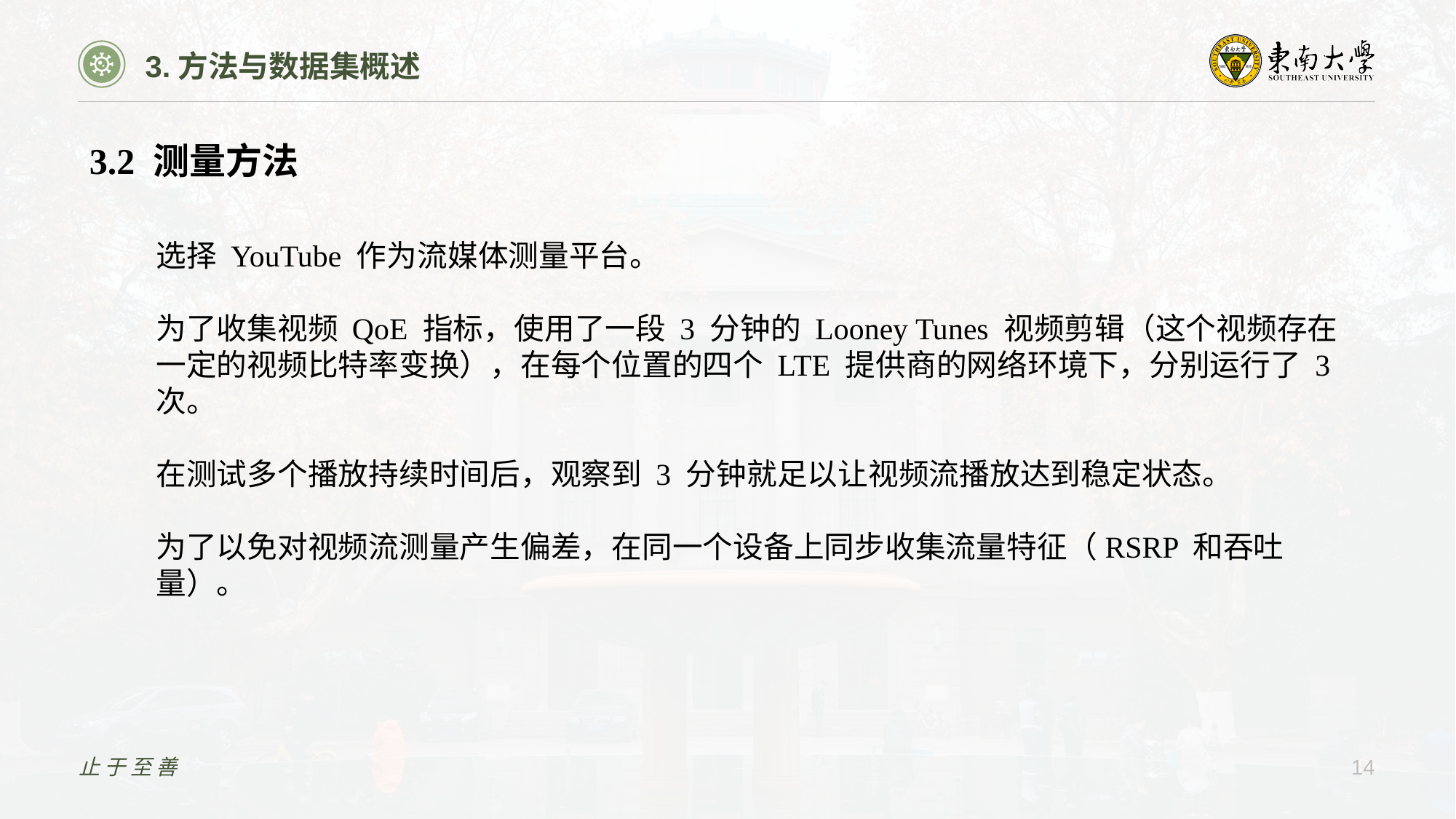

3.方法与数据集概述
3.2 测量方法
选择 YouTube 作为流媒体测量平台。

为了收集视频 QoE 指标，使用了一段 3 分钟的 Looney Tunes 视频剪辑（这个视频存在一定的视频比特率变换），在每个位置的四个 LTE 提供商的网络环境下，分别运行了 3 次。

在测试多个播放持续时间后，观察到 3 分钟就足以让视频流播放达到稳定状态。

为了以免对视频流测量产生偏差，在同一个设备上同步收集流量特征（RSRP 和吞吐量）。

止于至善
14